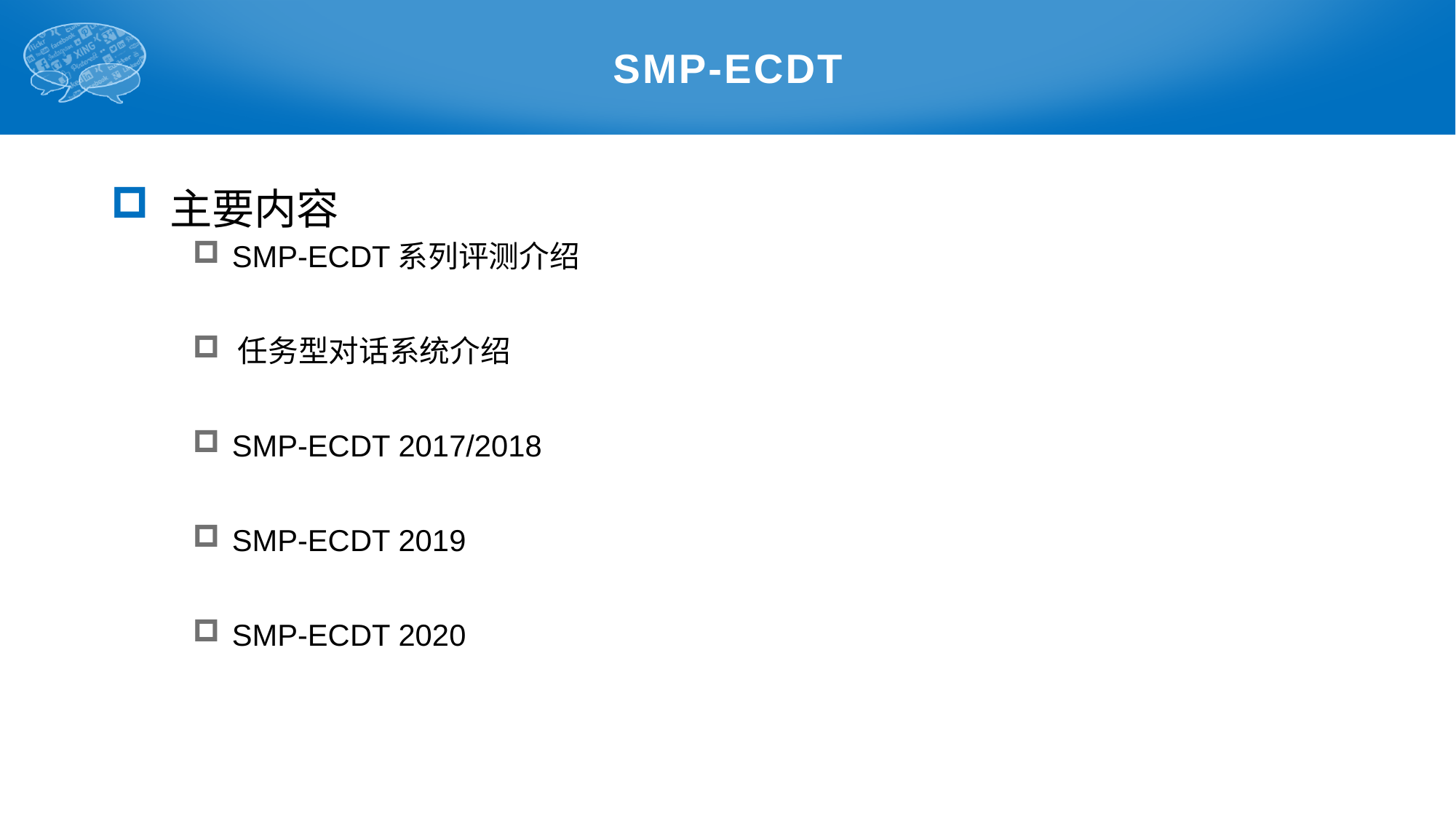

# SMP-ECDT
 主要内容
 SMP-ECDT系列评测介绍

 任务型对话系统介绍

 SMP-ECDT 2017/2018

 SMP-ECDT 2019

 SMP-ECDT 2020